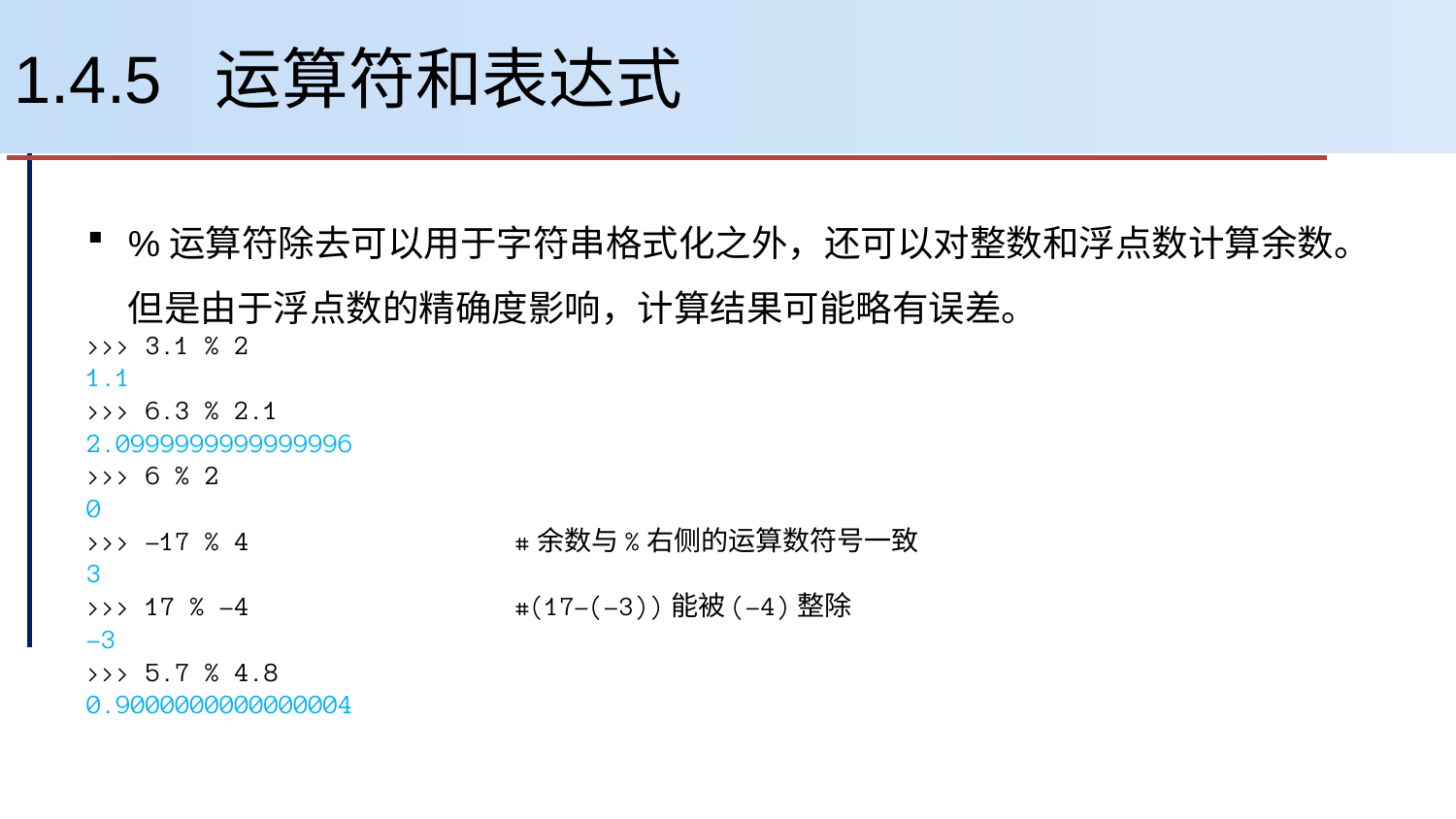

# 1.4.5  运算符和表达式
%运算符除去可以用于字符串格式化之外，还可以对整数和浮点数计算余数。但是由于浮点数的精确度影响，计算结果可能略有误差。
>>> 3.1 % 2
1.1
>>> 6.3 % 2.1
2.0999999999999996
>>> 6 % 2
0
>>> -17 % 4                  #余数与%右侧的运算数符号一致
3
>>> 17 % -4                  #(17-(-3))能被(-4)整除
-3
>>> 5.7 % 4.8
0.9000000000000004